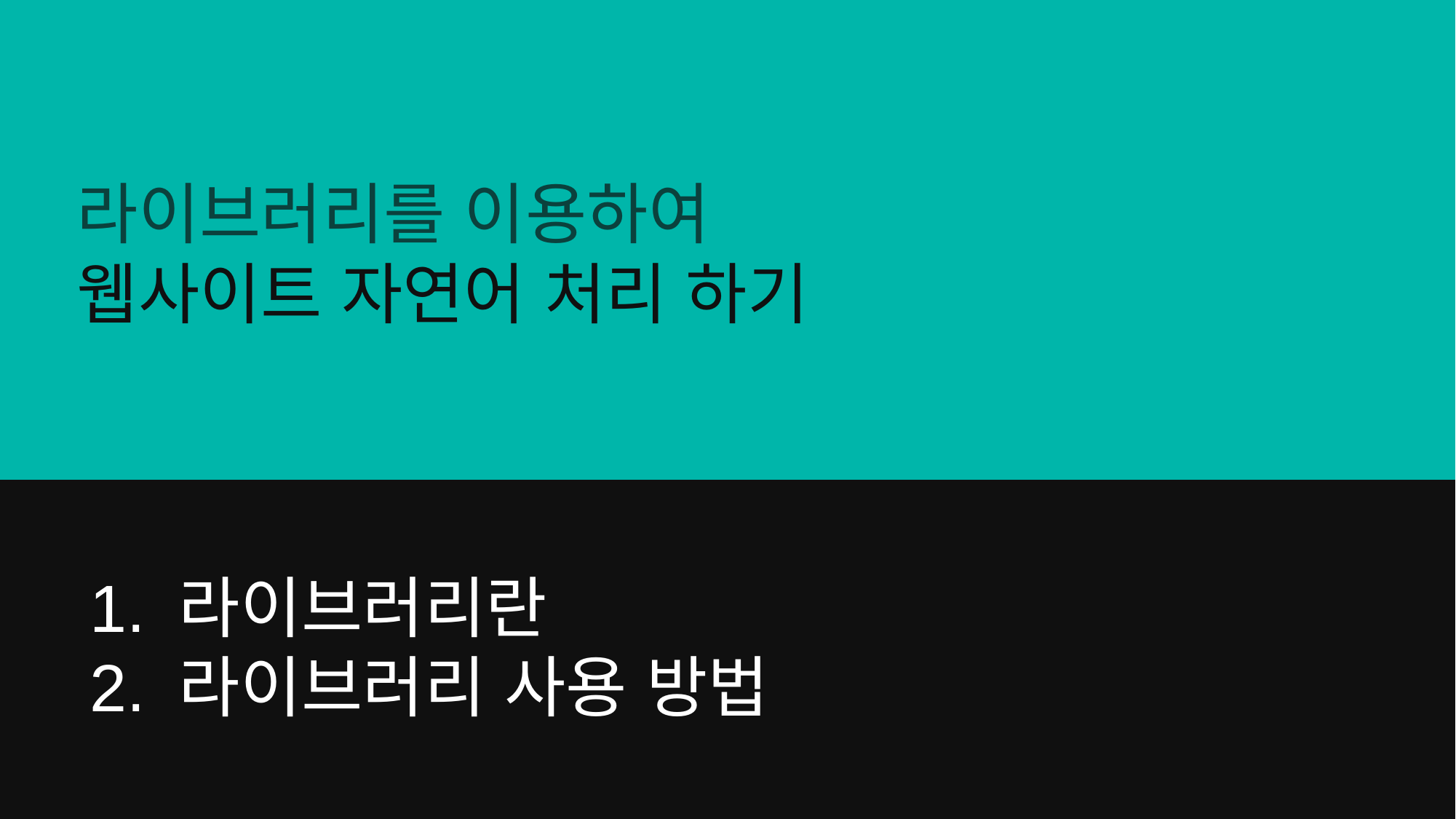

라이브러리를 이용하여
웹사이트 자연어 처리 하기

라이브러리란
라이브러리 사용 방법